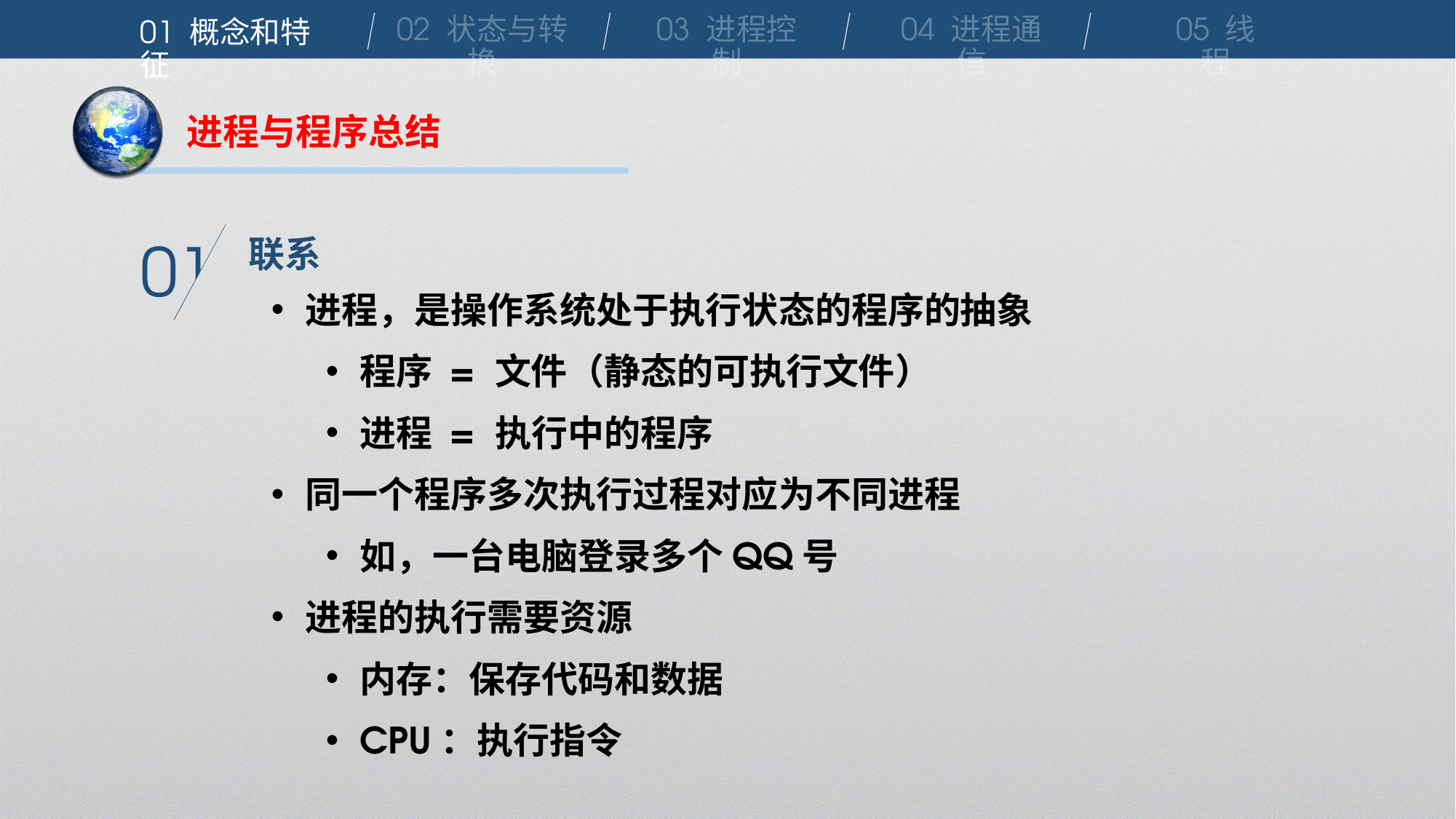

02 状态与转换
03 进程控制
04 进程通信
05 线程
01 概念和特征
进程与程序总结
联系

01
进程，是操作系统处于执行状态的程序的抽象
程序 = 文件（静态的可执行文件）
进程 = 执行中的程序
同一个程序多次执行过程对应为不同进程
如，一台电脑登录多个QQ号
进程的执行需要资源
内存：保存代码和数据
CPU：执行指令